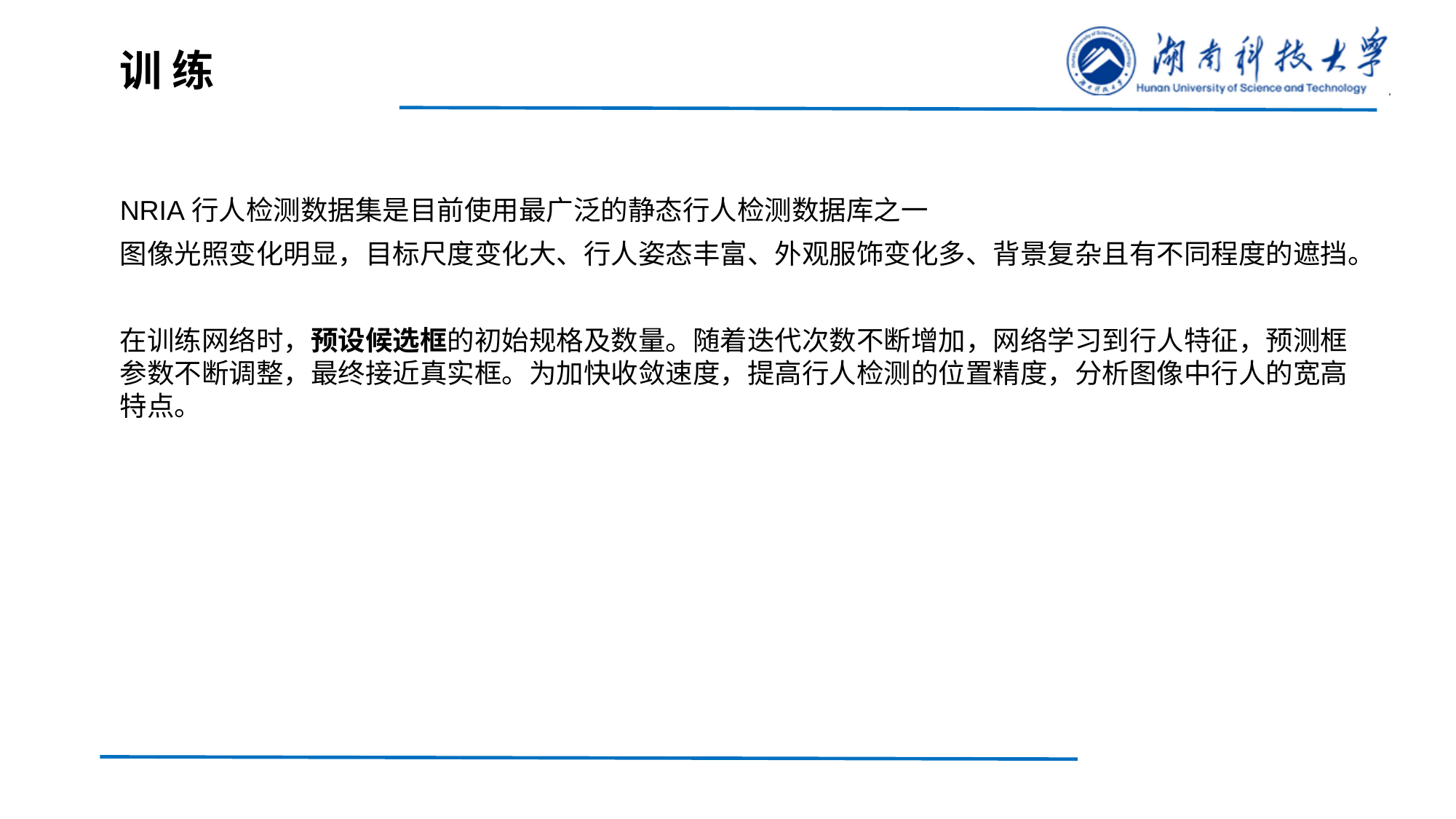

训 练
NRIA行人检测数据集是目前使用最广泛的静态行人检测数据库之一
图像光照变化明显，目标尺度变化大、行人姿态丰富、外观服饰变化多、背景复杂且有不同程度的遮挡。
在训练网络时，预设候选框的初始规格及数量。随着迭代次数不断增加，网络学习到行人特征，预测框参数不断调整，最终接近真实框。为加快收敛速度，提高行人检测的位置精度，分析图像中行人的宽高特点。